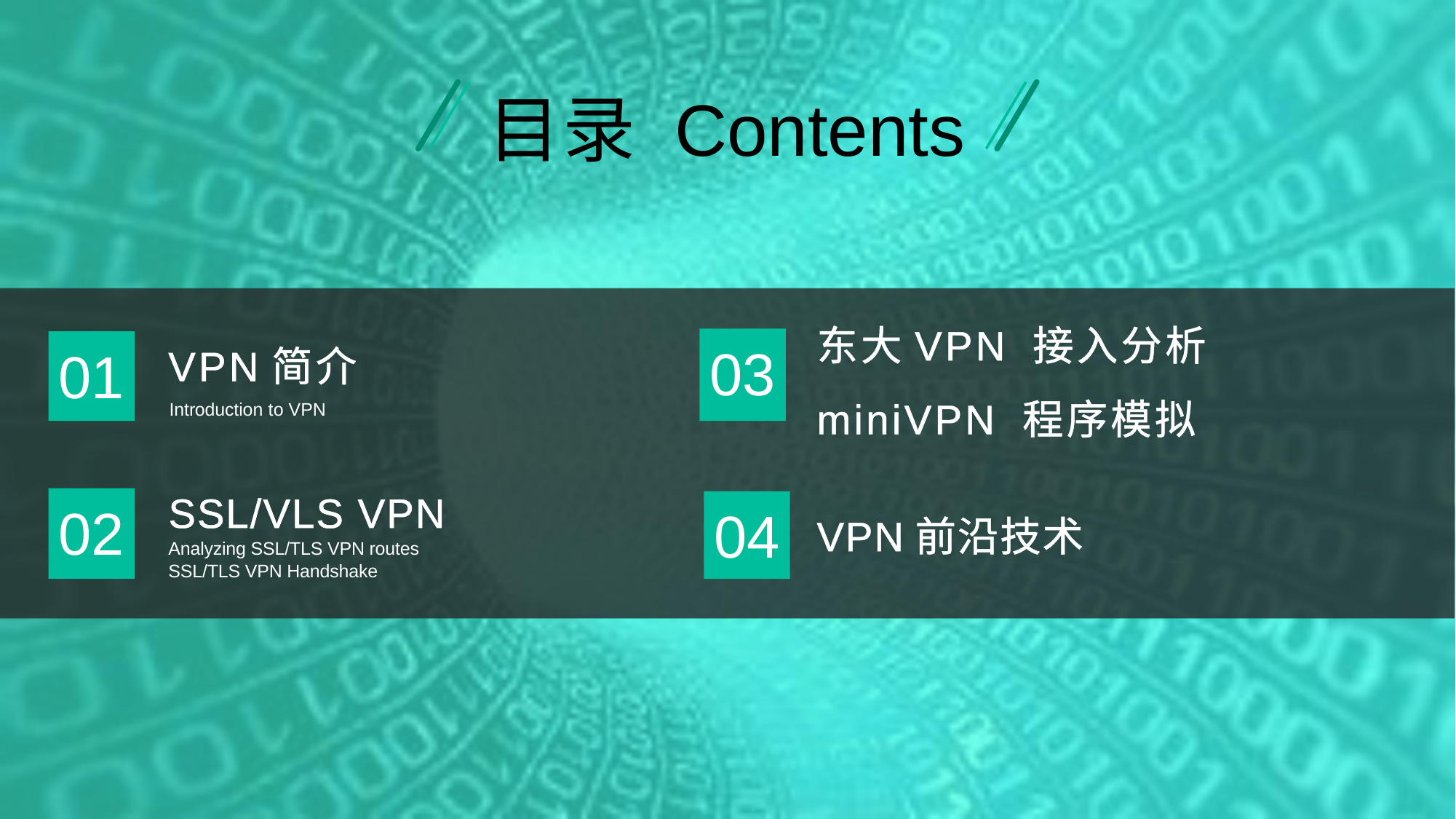

目录 Contents

东大VPN 接入分析
miniVPN 程序模拟

03

01

VPN简介

Introduction to VPN

02

SSL/VLS VPN
Analyzing SSL/TLS VPN routes
SSL/TLS VPN Handshake

04

VPN前沿技术